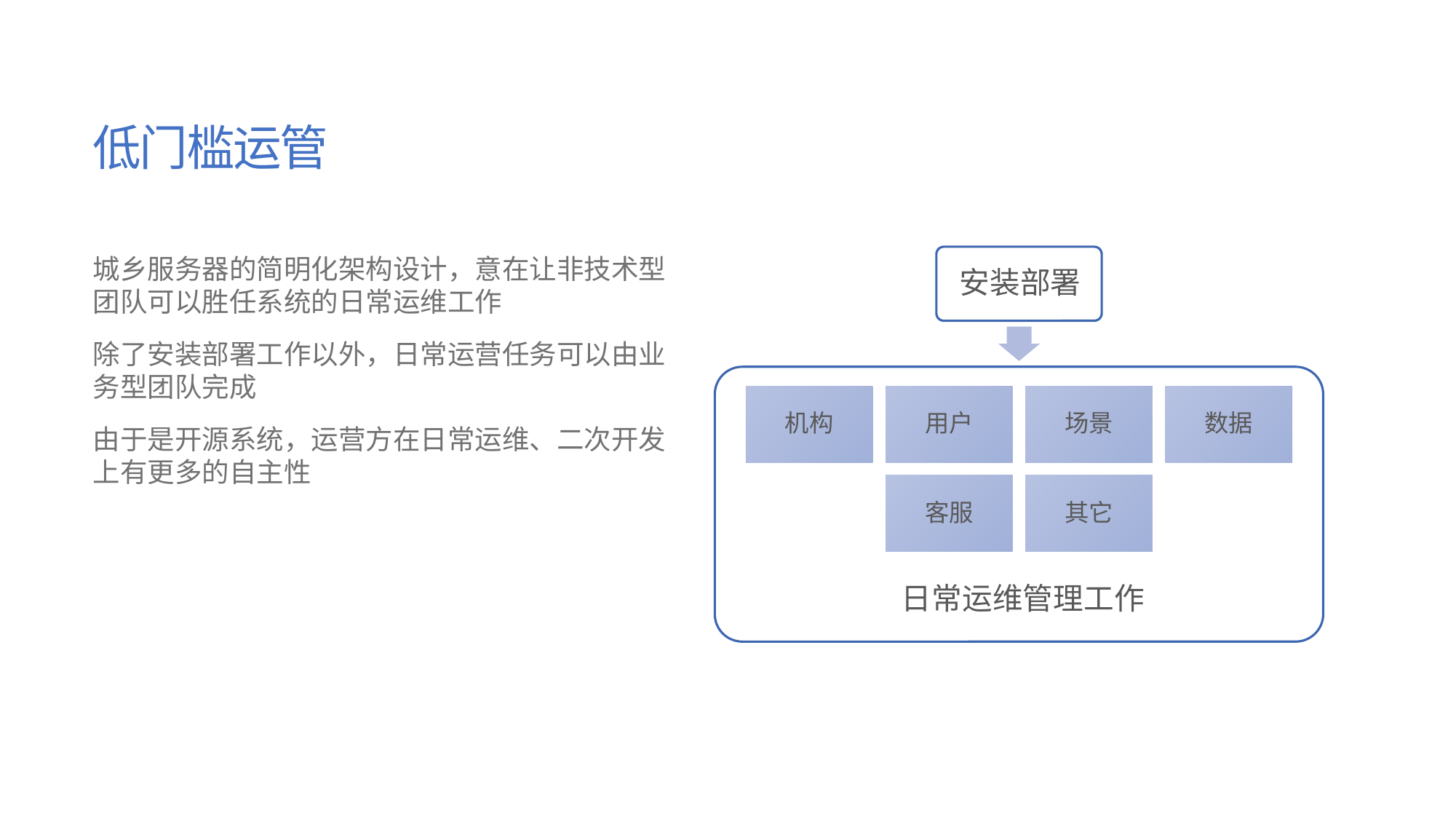

# 低门槛运管
城乡服务器的简明化架构设计，意在让非技术型团队可以胜任系统的日常运维工作
除了安装部署工作以外，日常运营任务可以由业务型团队完成
由于是开源系统，运营方在日常运维、二次开发上有更多的自主性
安装部署

日常运维管理工作
机构
用户
场景
数据
客服
其它